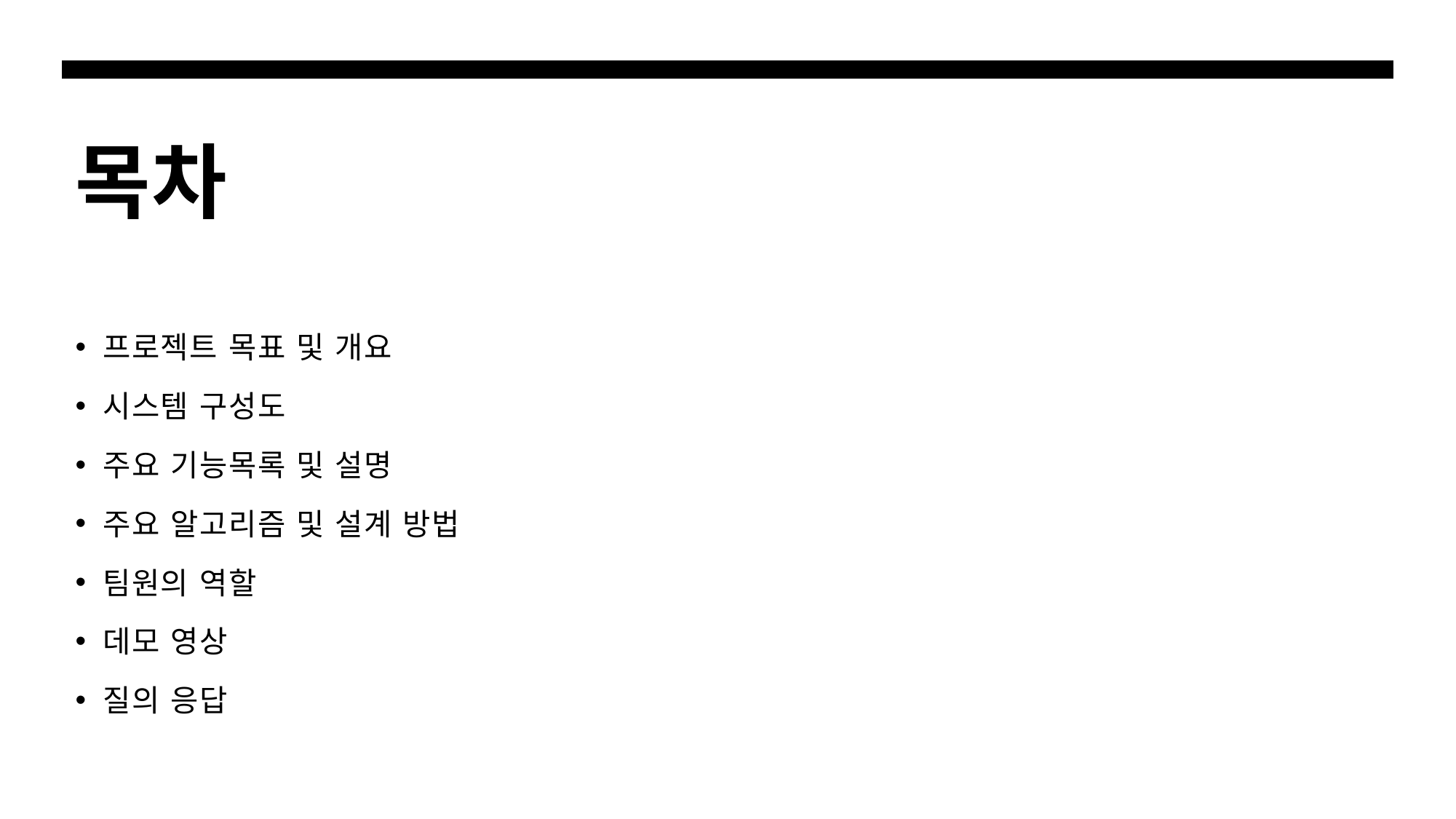

# 목차
프로젝트 목표 및 개요
시스템 구성도
주요 기능목록 및 설명
주요 알고리즘 및 설계 방법
팀원의 역할
데모 영상
질의 응답